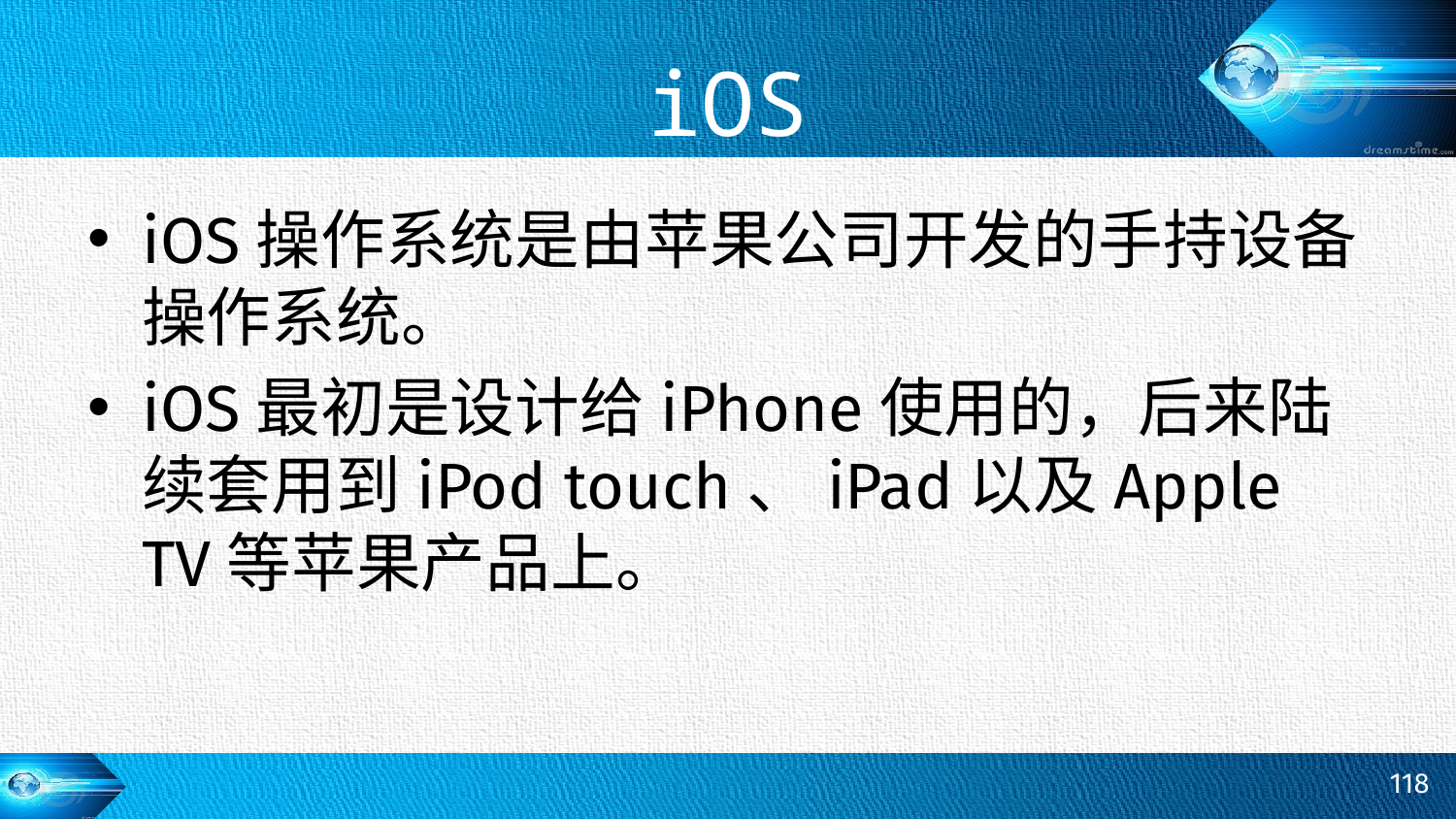

# iOS
iOS操作系统是由苹果公司开发的手持设备操作系统。
iOS最初是设计给iPhone使用的，后来陆续套用到iPod touch、iPad以及Apple TV等苹果产品上。

118